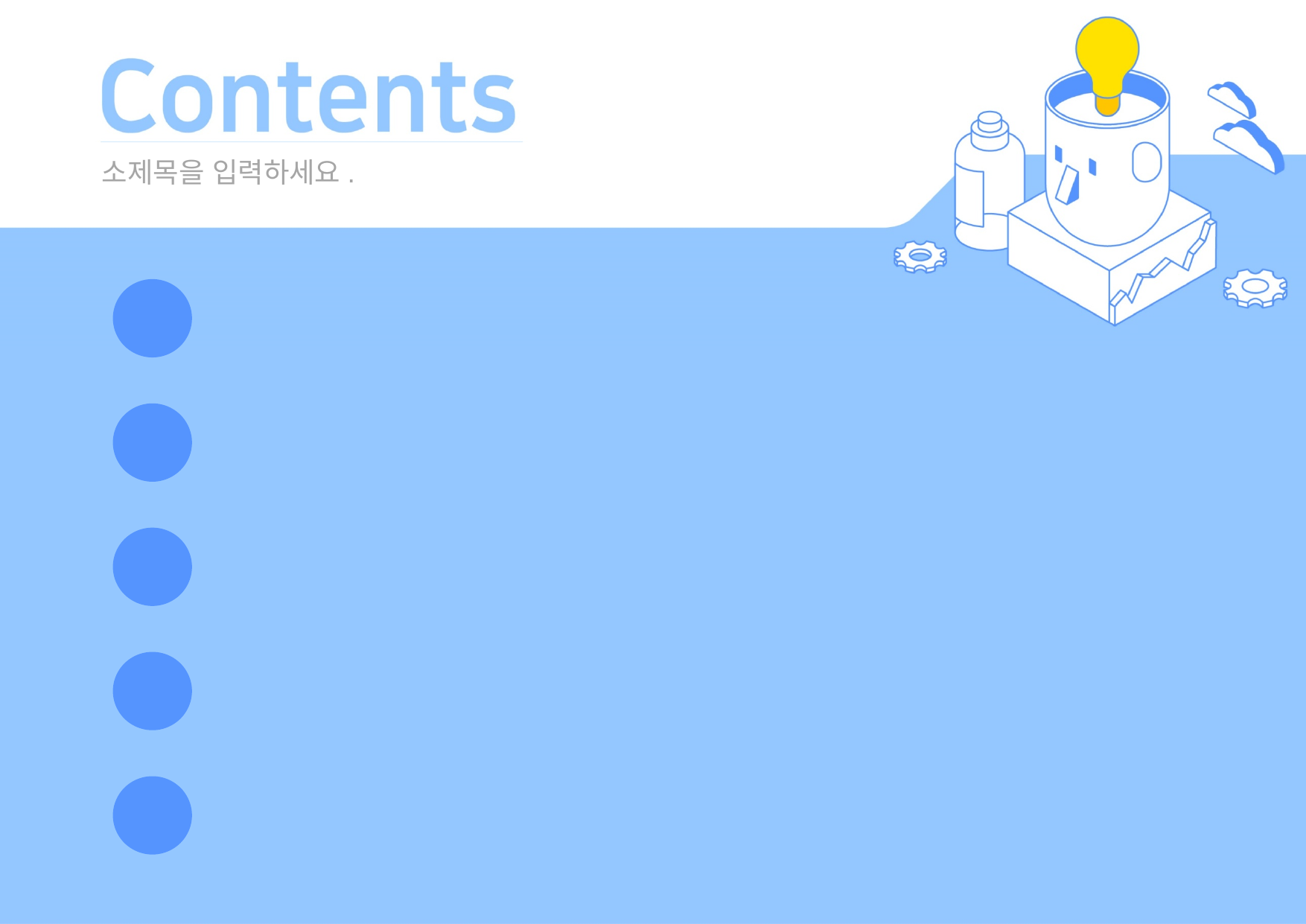

소제목을 입력하세요.
Ⅰ
전략수립
Ⅱ
컨텐츠 설계 및 벤치마킹
Ⅲ
UI 및 시스템 설계
Ⅳ
사이트 평가 및 유지보수
Ⅴ
팀 구성 일정표